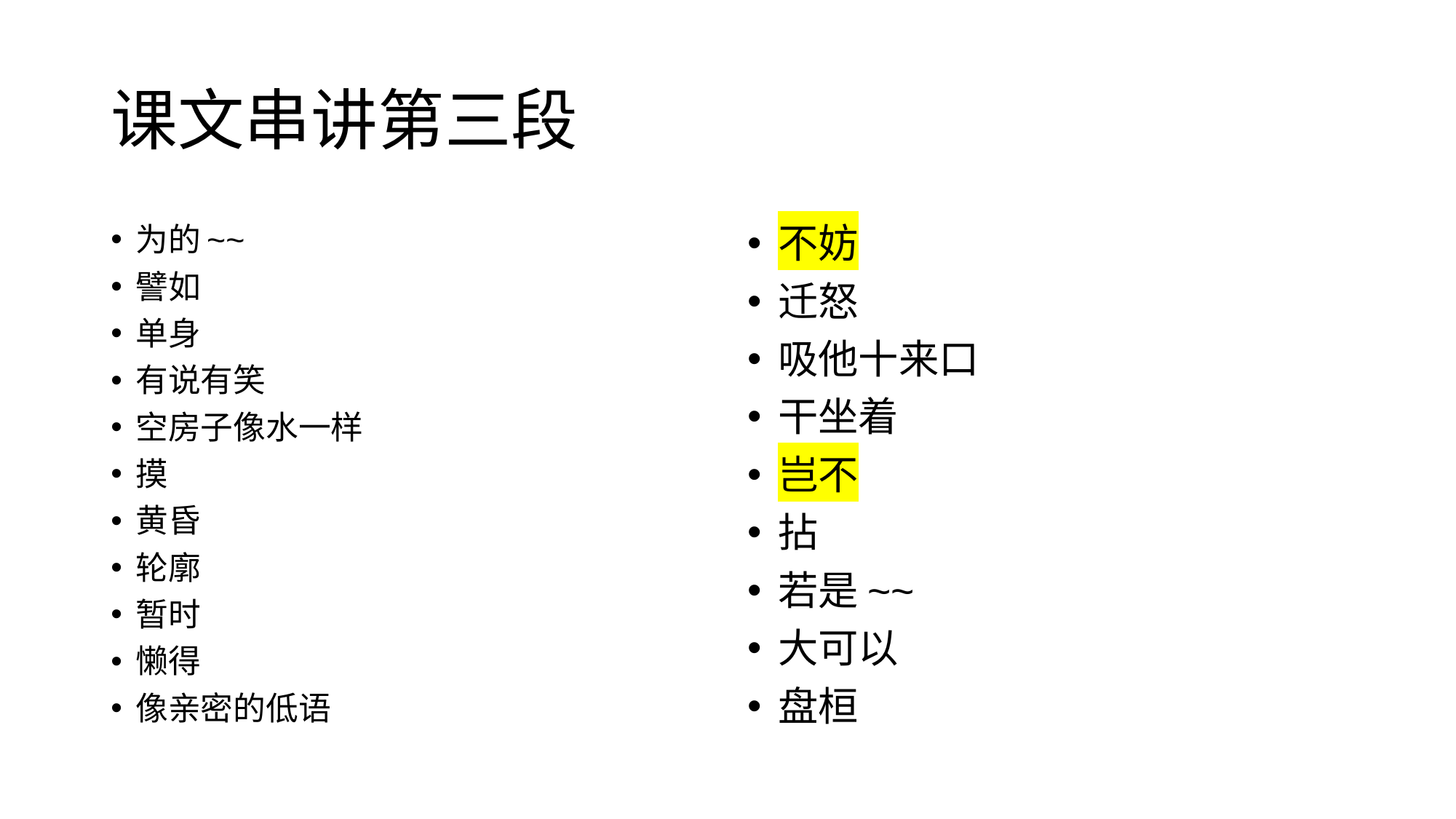

# 课文串讲第三段
为的~~
譬如
单身
有说有笑
空房子像水一样
摸
黄昏
轮廓
暂时
懒得
像亲密的低语

不妨
迁怒
吸他十来口
干坐着
岂不
拈
若是~~
大可以
盘桓